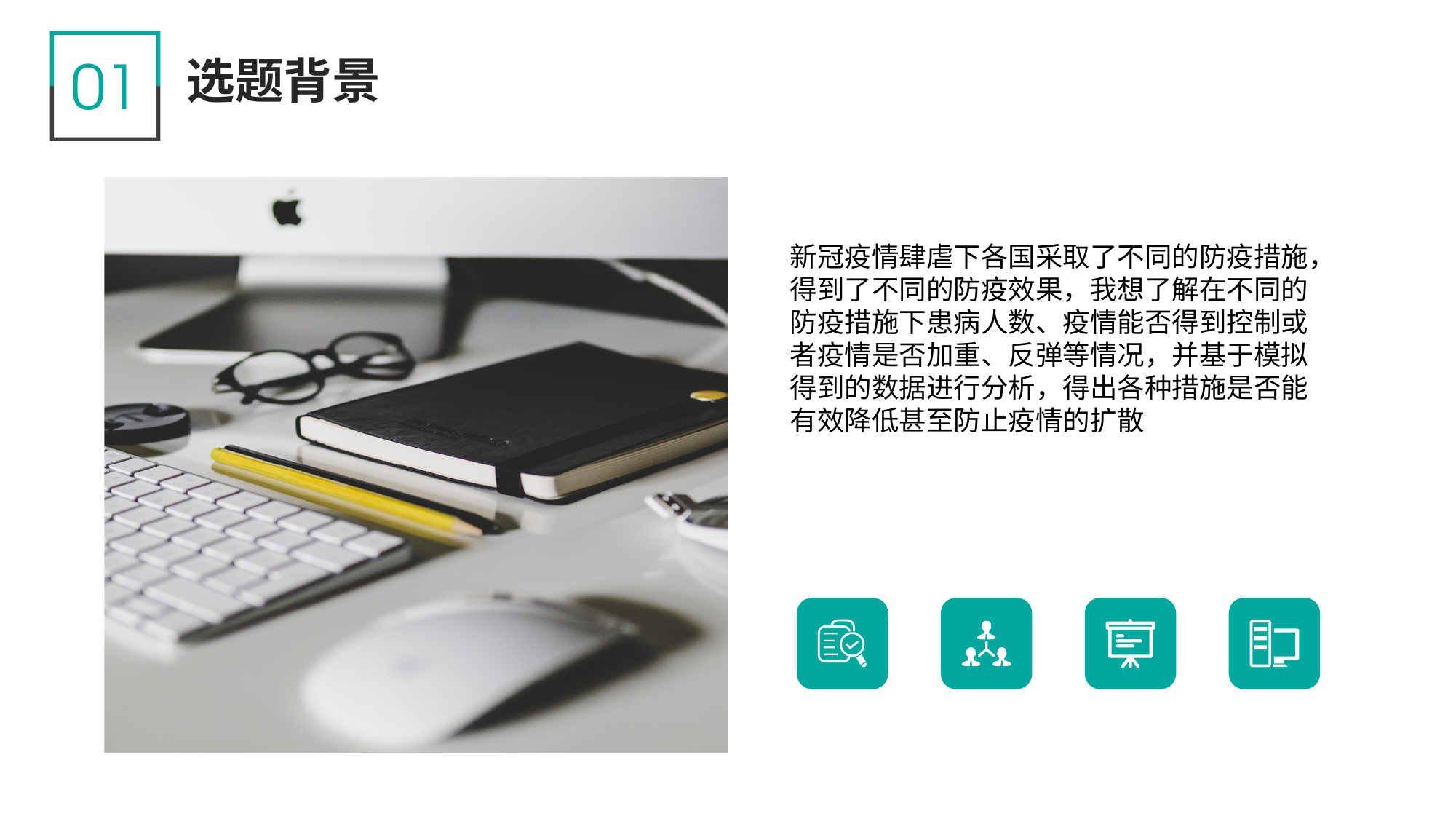

01
选题背景

新冠疫情肆虐下各国采取了不同的防疫措施，得到了不同的防疫效果，我想了解在不同的防疫措施下患病人数、疫情能否得到控制或者疫情是否加重、反弹等情况，并基于模拟得到的数据进行分析，得出各种措施是否能有效降低甚至防止疫情的扩散